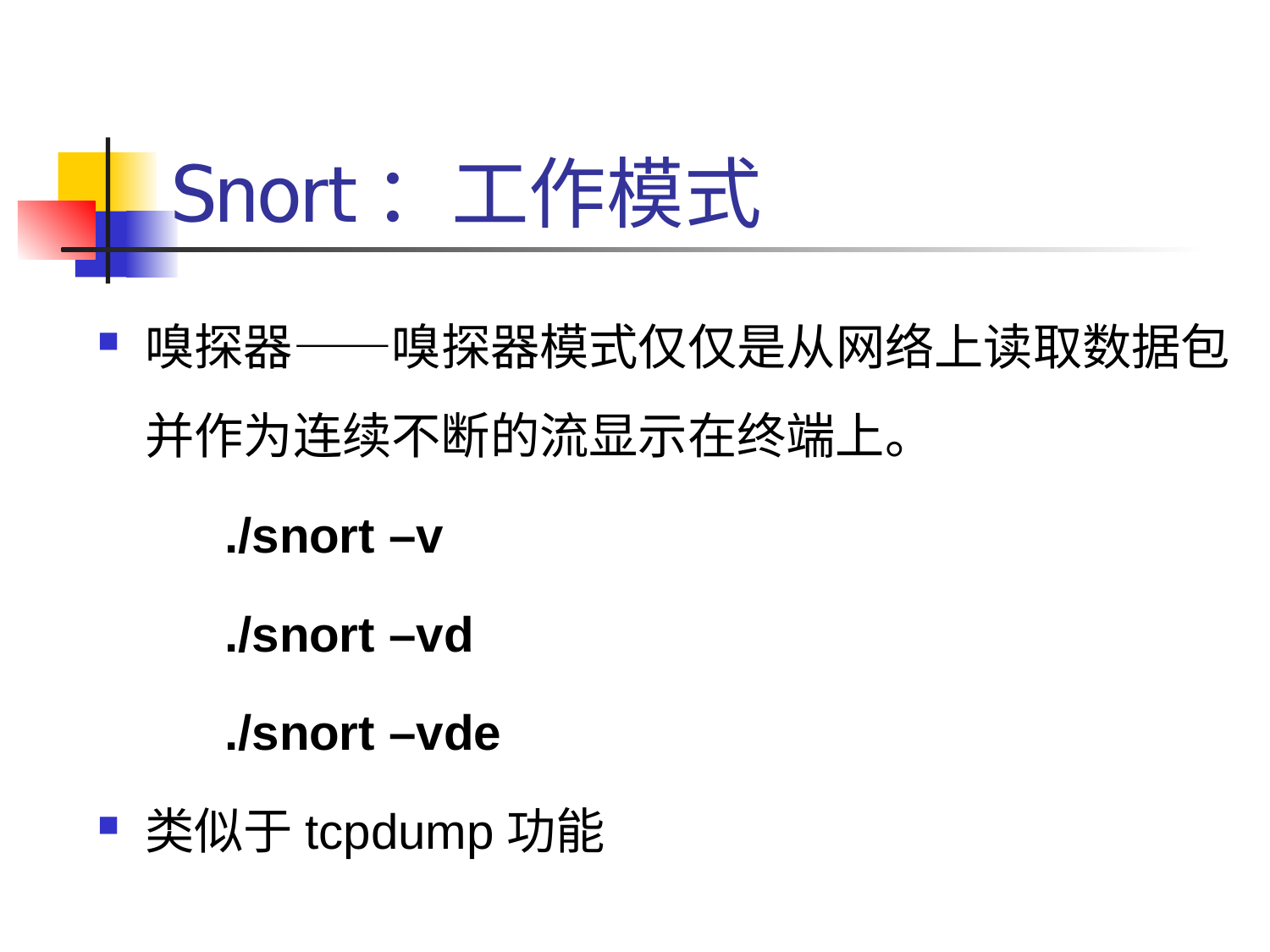

# Snort：工作模式
嗅探器——嗅探器模式仅仅是从网络上读取数据包并作为连续不断的流显示在终端上。
	./snort –v
	./snort –vd
	./snort –vde
类似于tcpdump功能